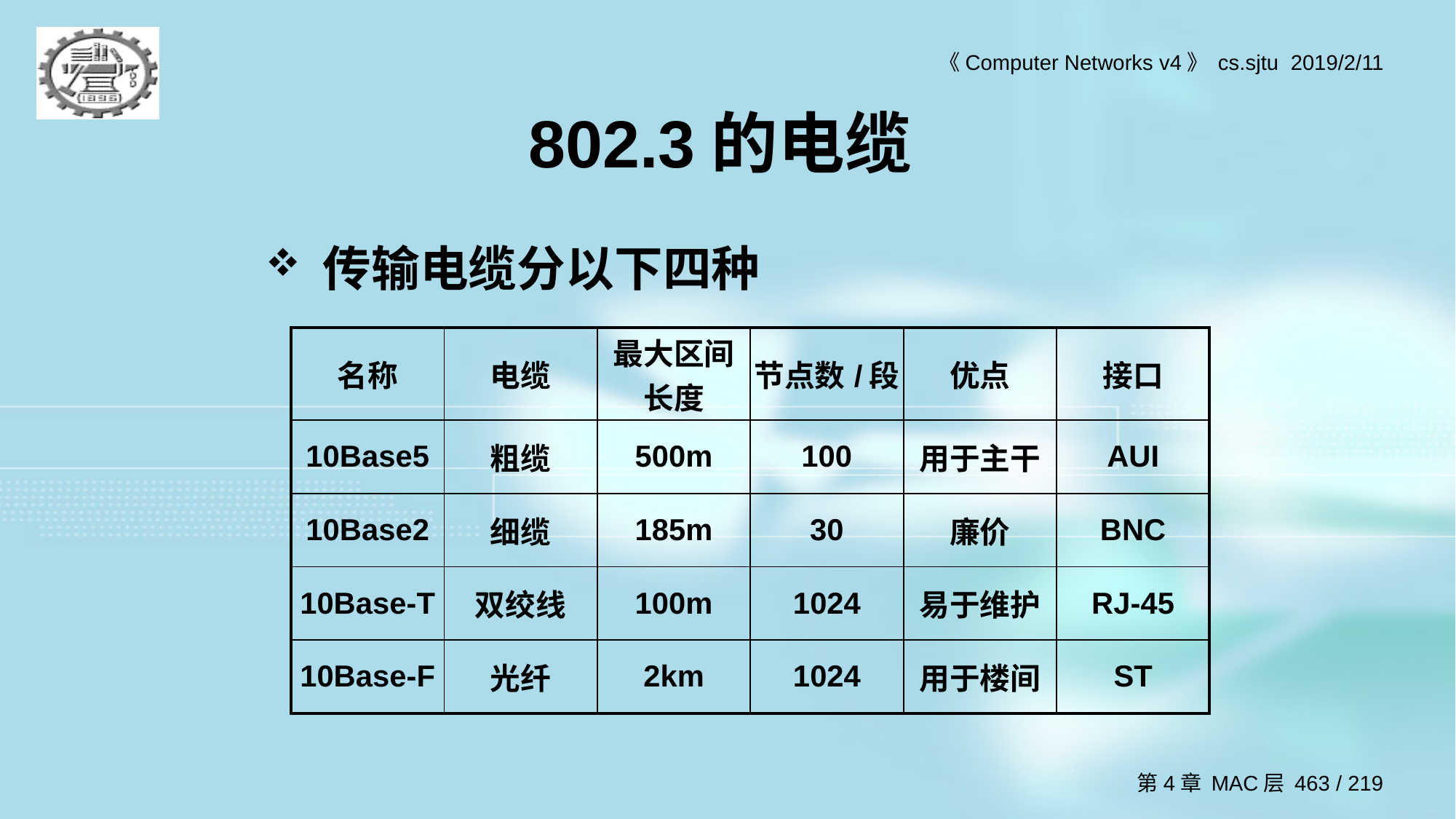

# 802.3的电缆
传输电缆分以下四种
| 名称 | 电缆 | 最大区间长度 | 节点数/段 | 优点 | 接口 |
| --- | --- | --- | --- | --- | --- |
| 10Base5 | 粗缆 | 500m | 100 | 用于主干 | AUI |
| 10Base2 | 细缆 | 185m | 30 | 廉价 | BNC |
| 10Base-T | 双绞线 | 100m | 1024 | 易于维护 | RJ-45 |
| 10Base-F | 光纤 | 2km | 1024 | 用于楼间 | ST |